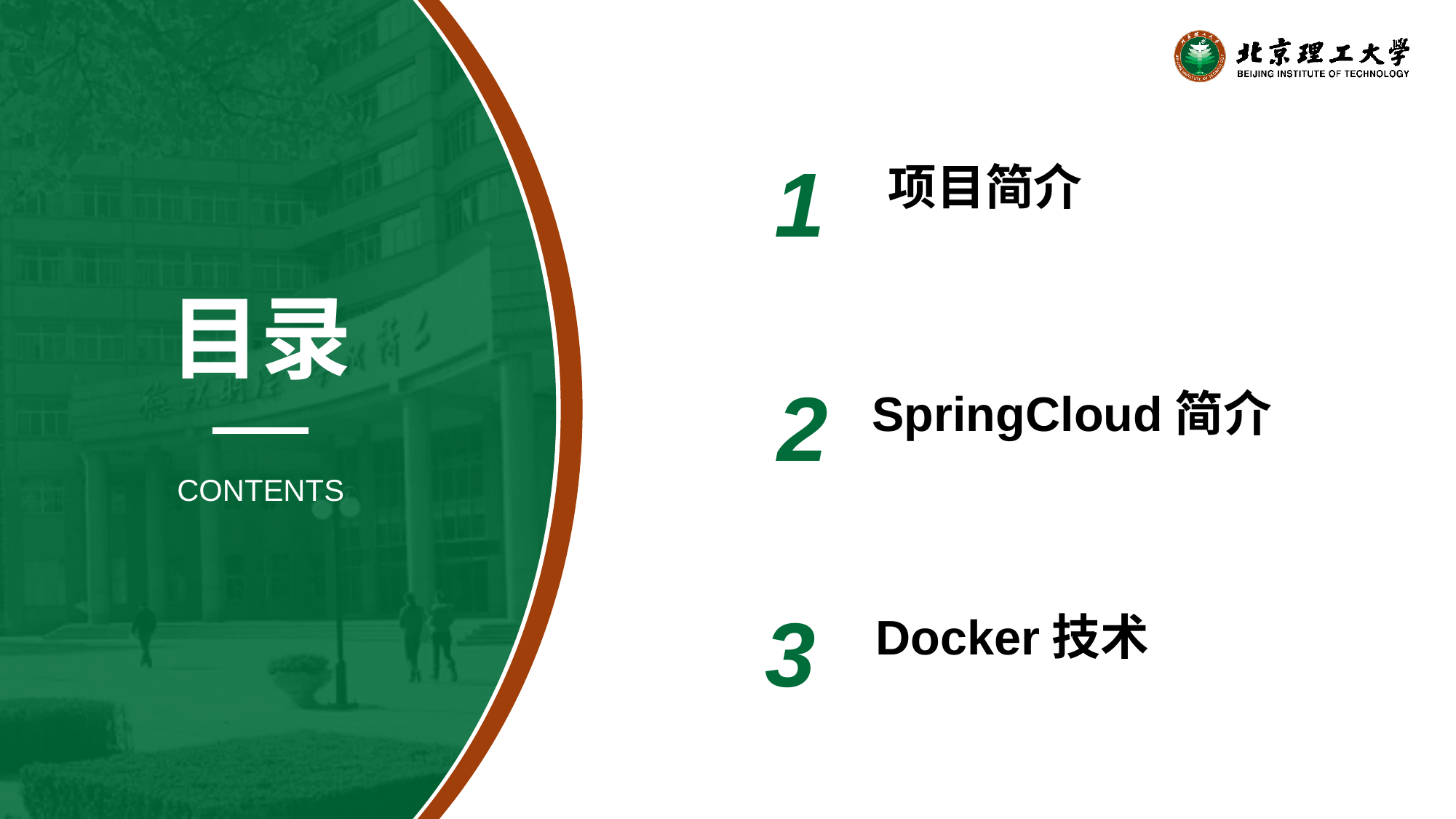

1
项目简介
目录
2
SpringCloud简介
CONTENTS
3
Docker技术